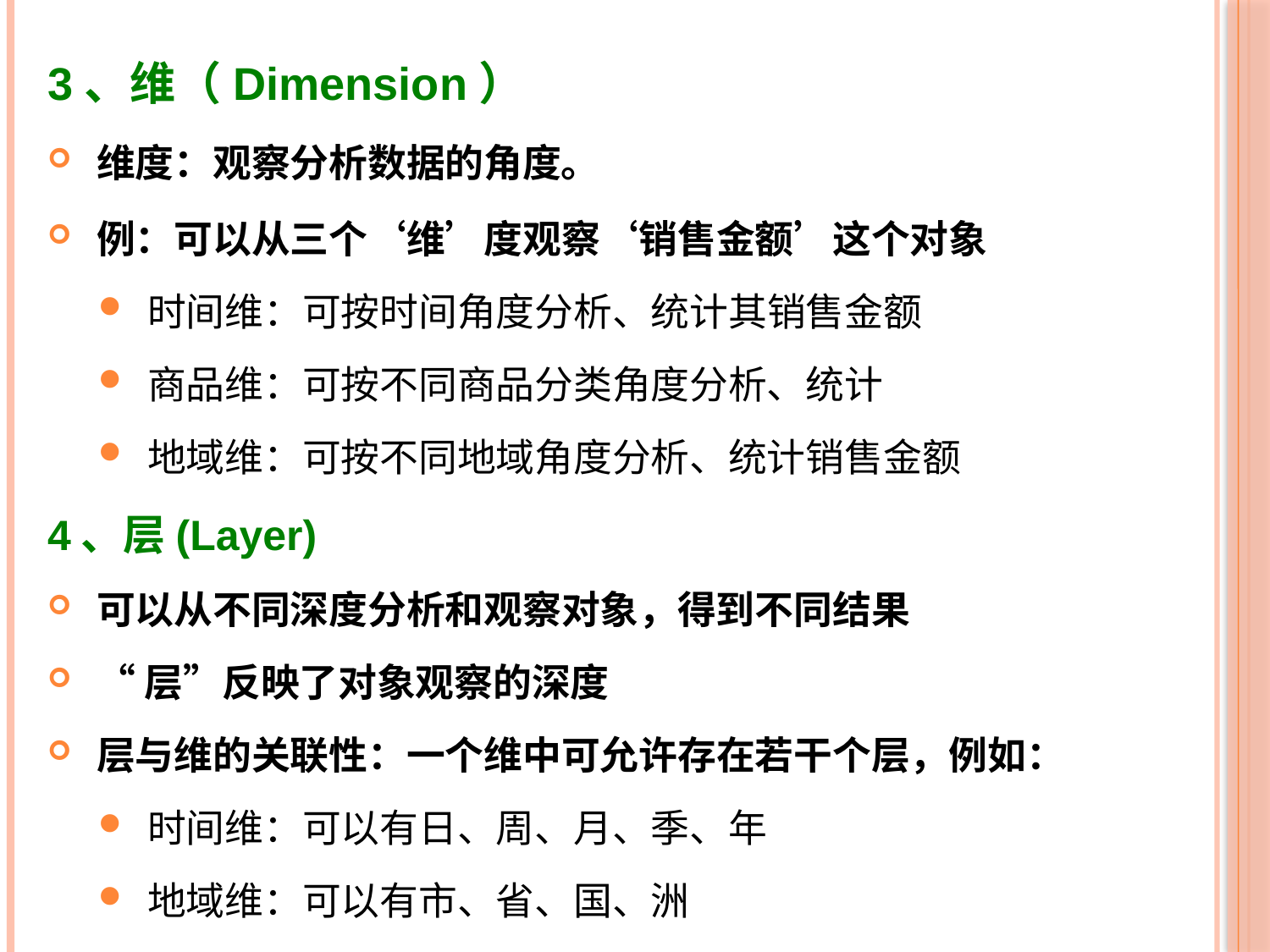

3、维（Dimension）
维度：观察分析数据的角度。
例：可以从三个‘维’度观察‘销售金额’这个对象
时间维：可按时间角度分析、统计其销售金额
商品维：可按不同商品分类角度分析、统计
地域维：可按不同地域角度分析、统计销售金额
4、层(Layer)
可以从不同深度分析和观察对象，得到不同结果
“层”反映了对象观察的深度
层与维的关联性：一个维中可允许存在若干个层，例如：
时间维：可以有日、周、月、季、年
地域维：可以有市、省、国、洲
商品维：商品的分类